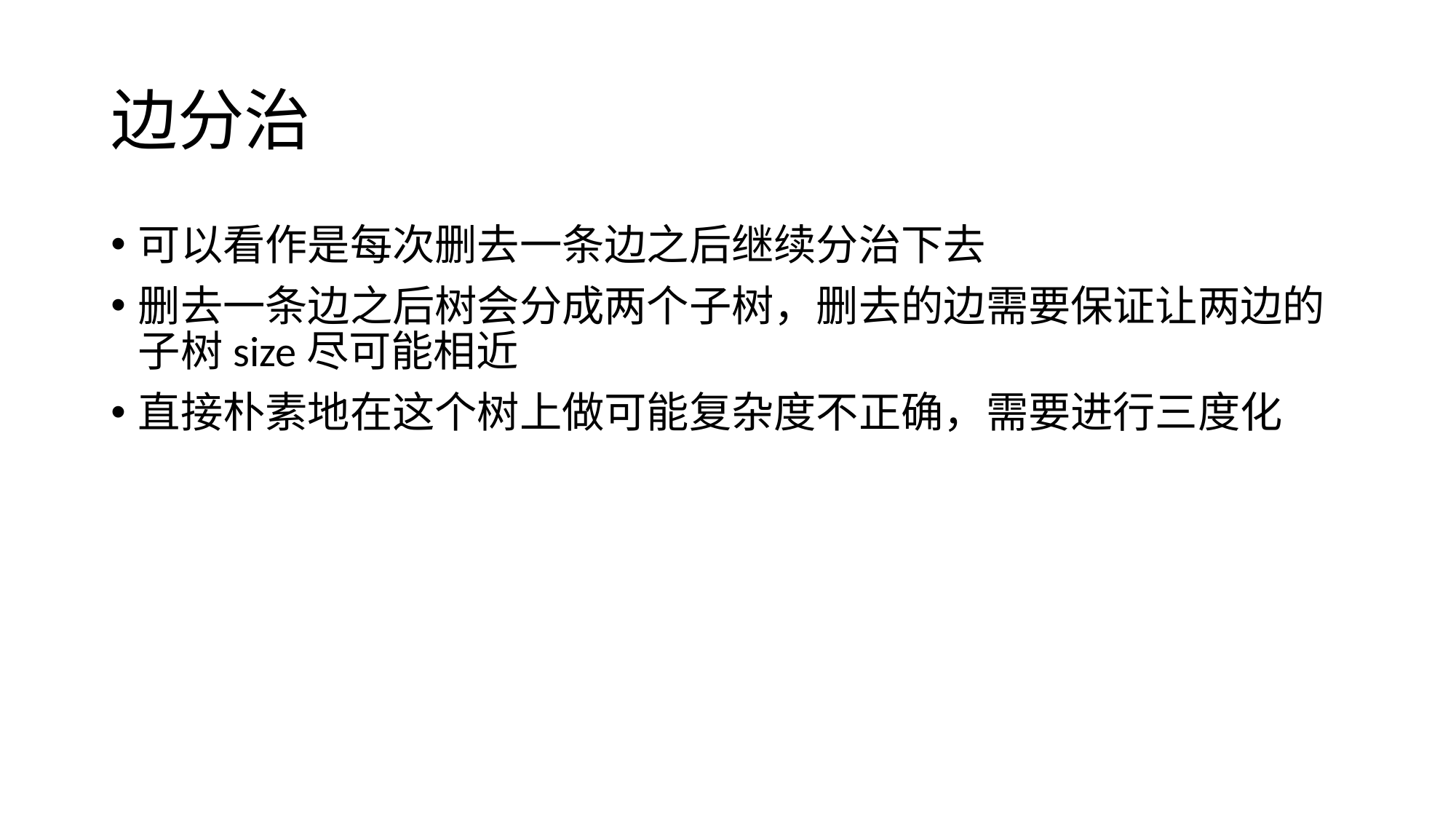

# 边分治
可以看作是每次删去一条边之后继续分治下去
删去一条边之后树会分成两个子树，删去的边需要保证让两边的子树size尽可能相近
直接朴素地在这个树上做可能复杂度不正确，需要进行三度化